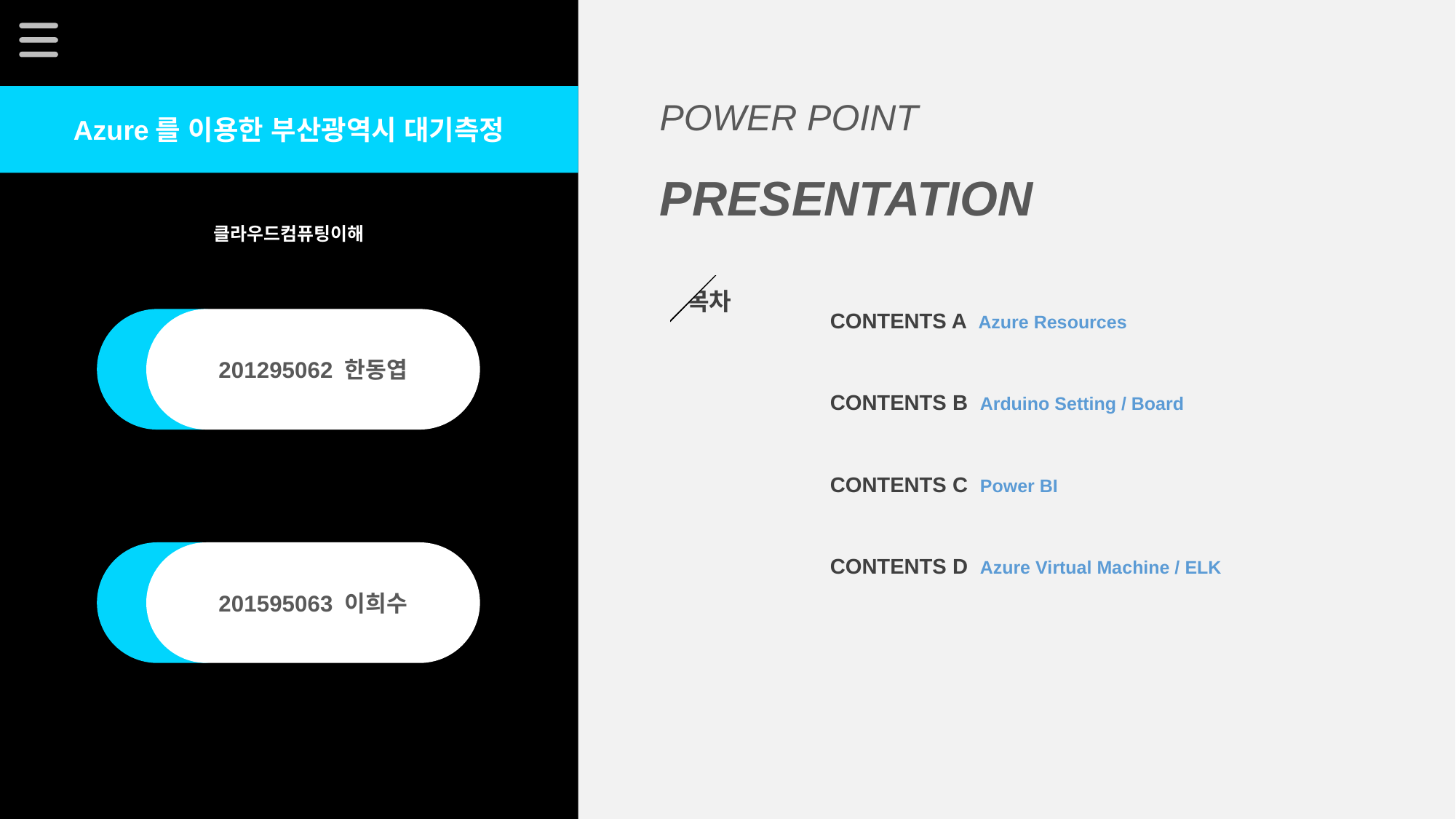

POWER POINT PRESENTATION
Azure를 이용한 부산광역시 대기측정
클라우드컴퓨팅이해

CONTENTS A  Azure Resources

CONTENTS B  Arduino Setting / Board

CONTENTS C  Power BI

CONTENTS D  Azure Virtual Machine / ELK
목차

201295062 한동엽

201595063 이희수